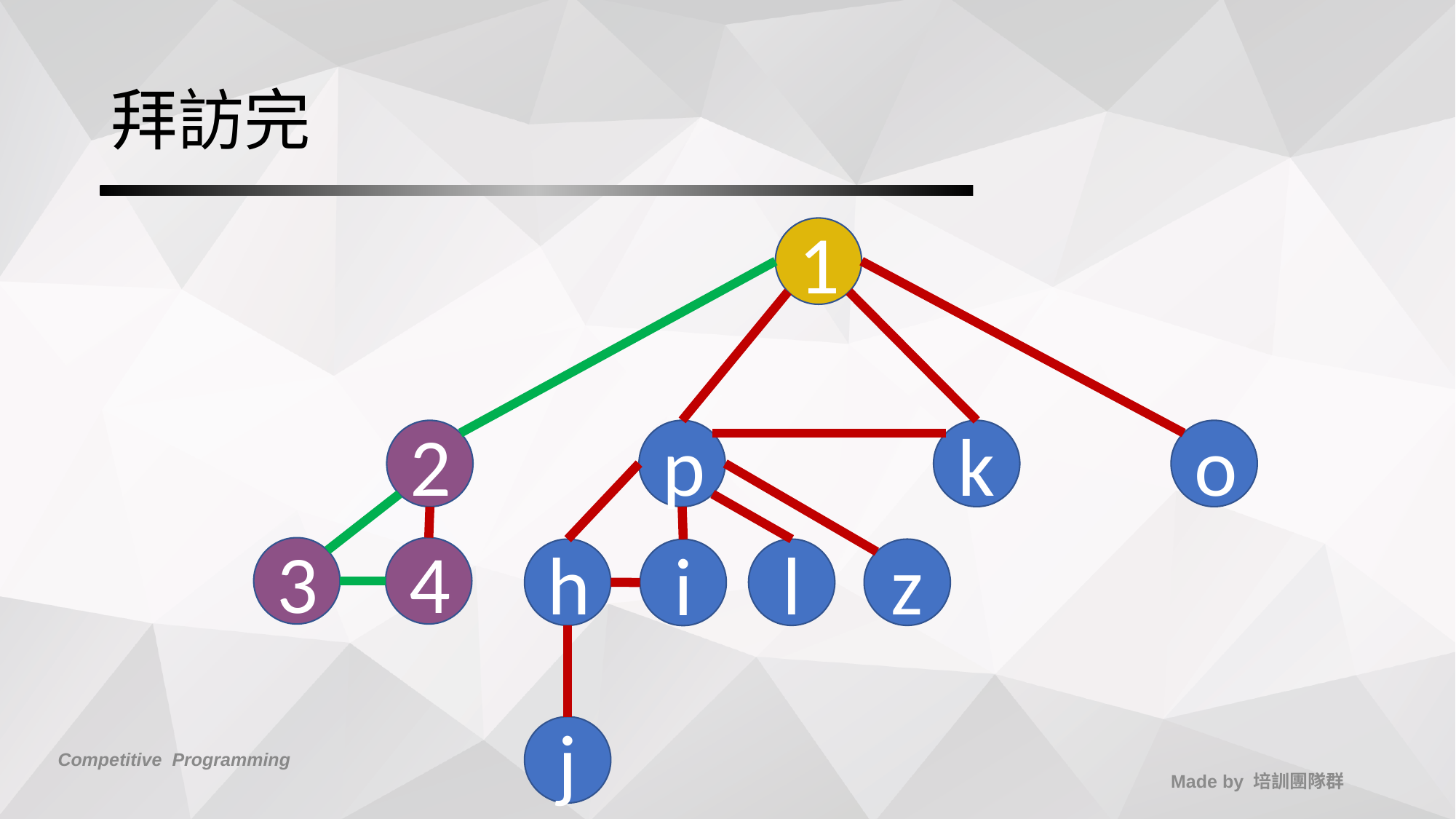

# 拜訪完

1
2
p
k
o
3
4
h
l
z
i
j